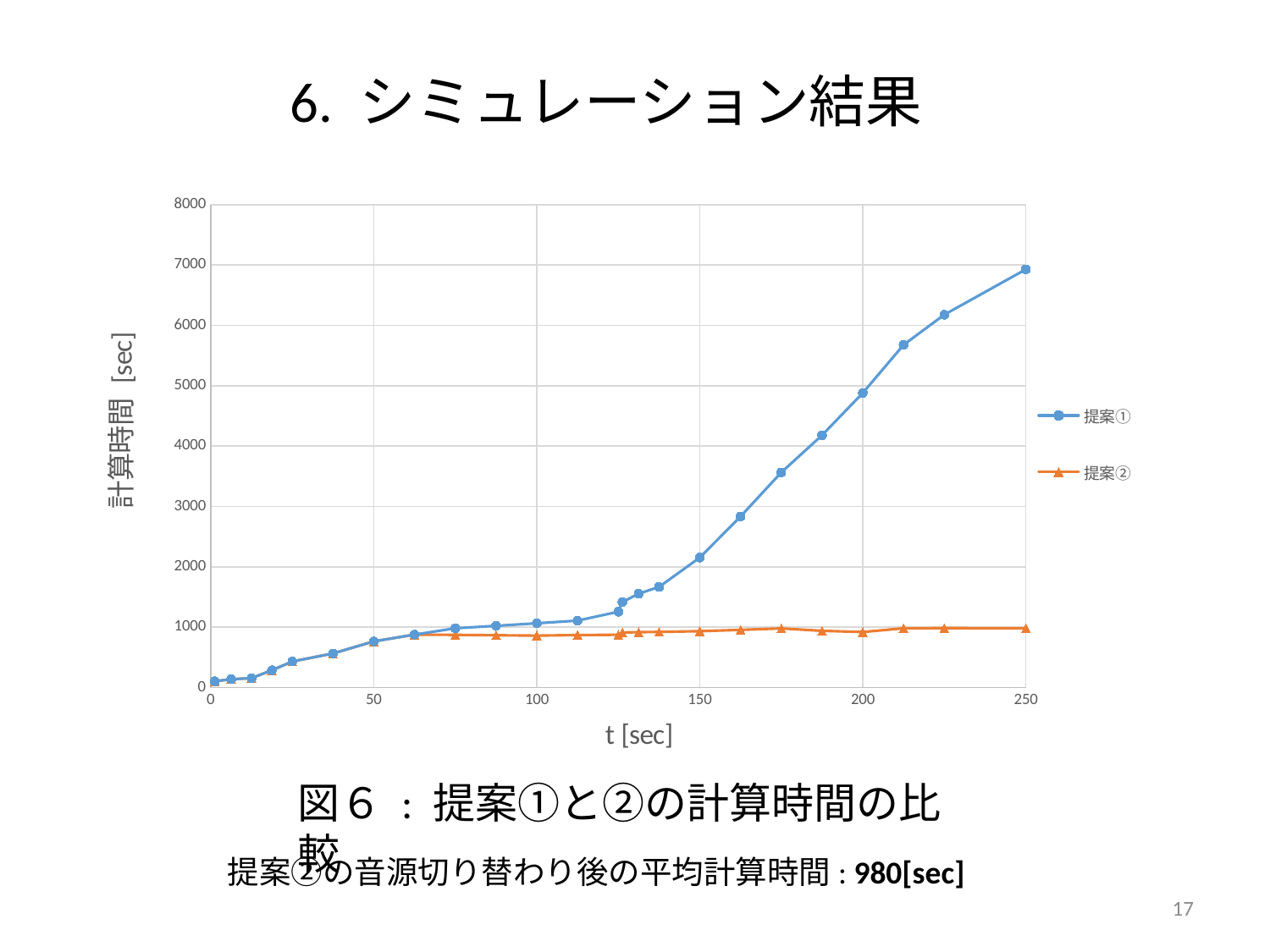

# 6. シミュレーション結果

### Chart

| Category |  |  |
|---|---|---|
図６ : 提案①と②の計算時間の比較
提案②の音源切り替わり後の平均計算時間: 980[sec]
17